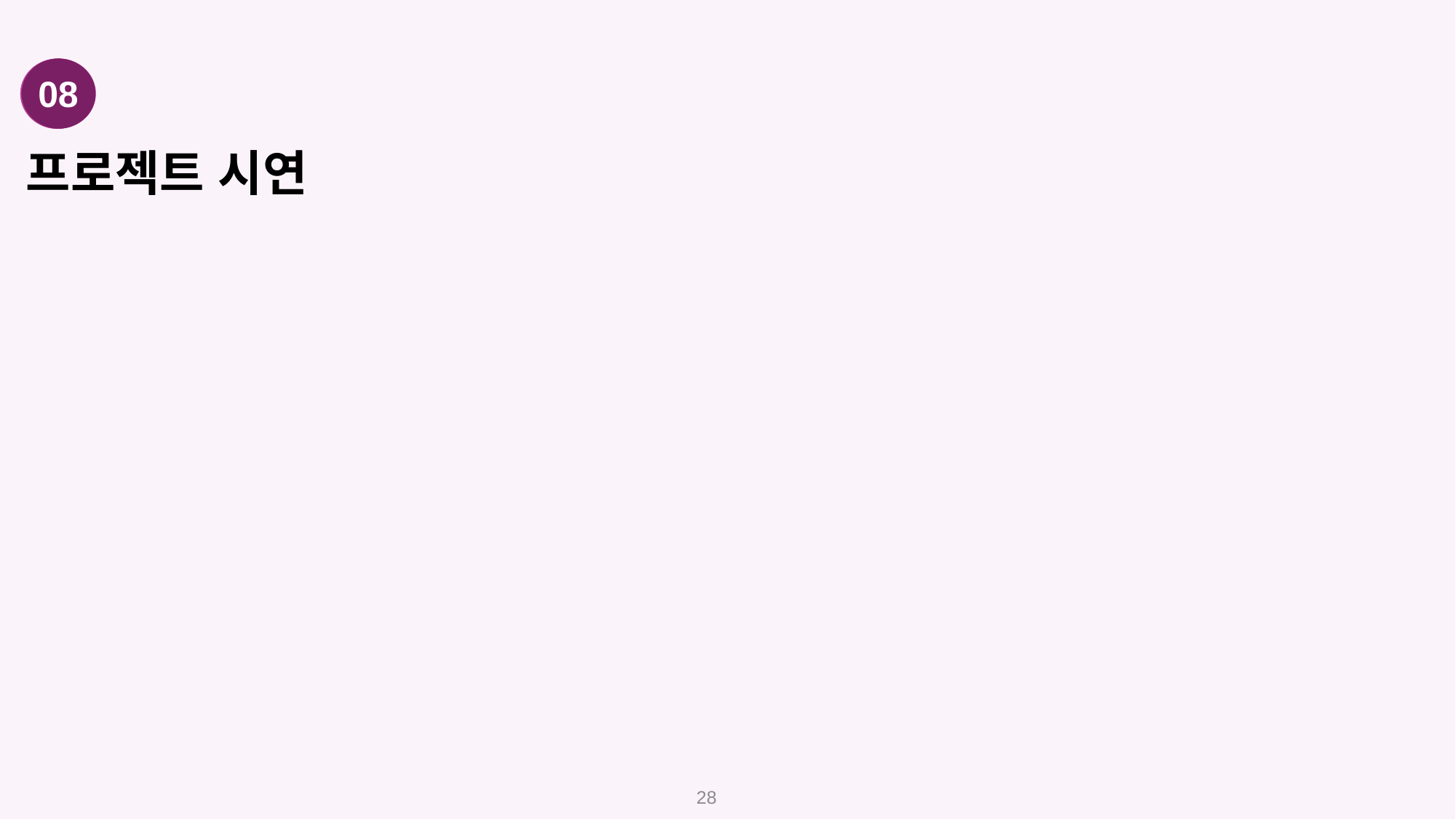

# 프로젝트 시연

08

07

05

06

03
28